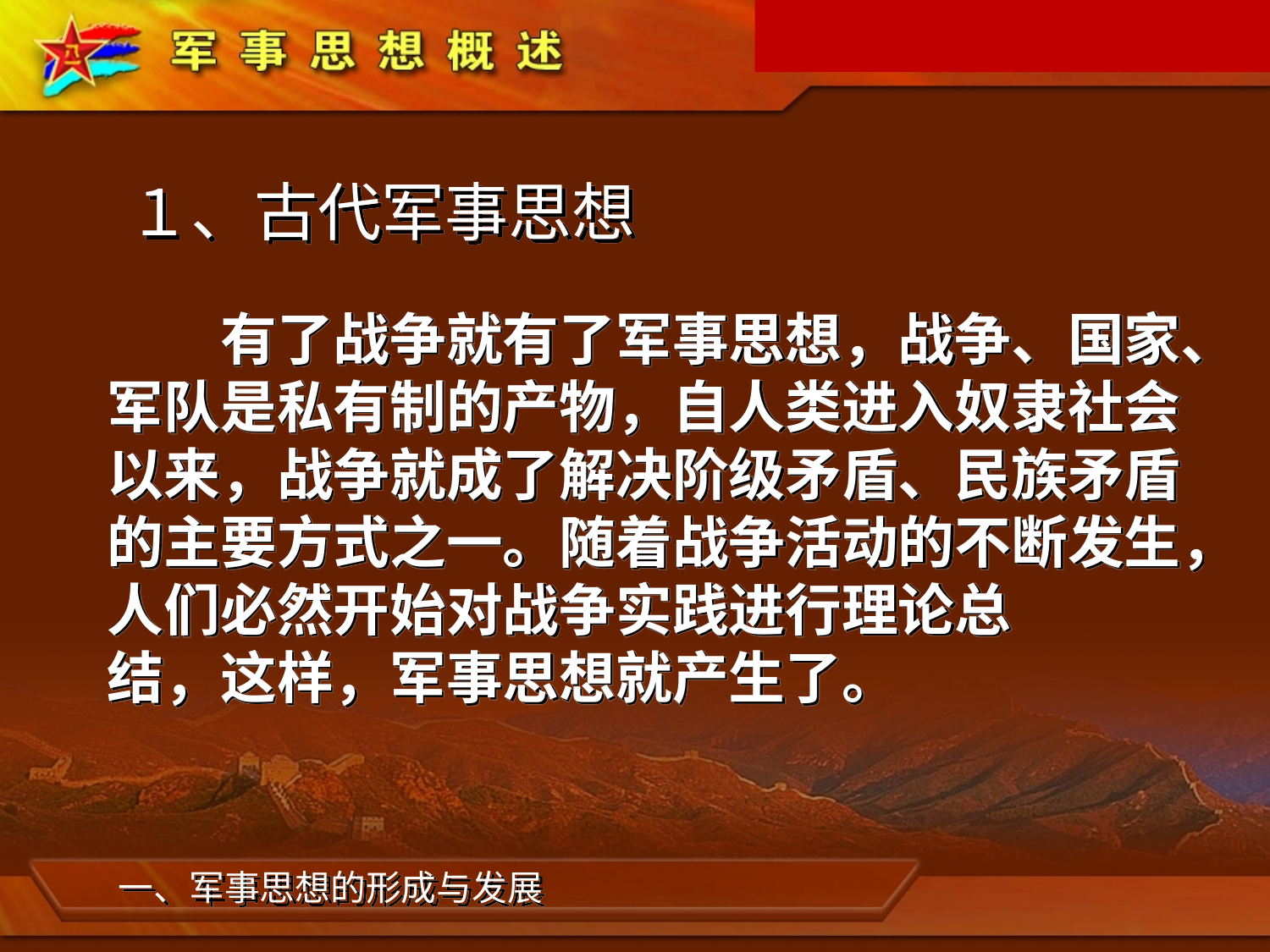

１、古代军事思想
　　有了战争就有了军事思想，战争、国家、军队是私有制的产物，自人类进入奴隶社会以来，战争就成了解决阶级矛盾、民族矛盾的主要方式之一。随着战争活动的不断发生，人们必然开始对战争实践进行理论总
结，这样，军事思想就产生了。
一、军事思想的形成与发展